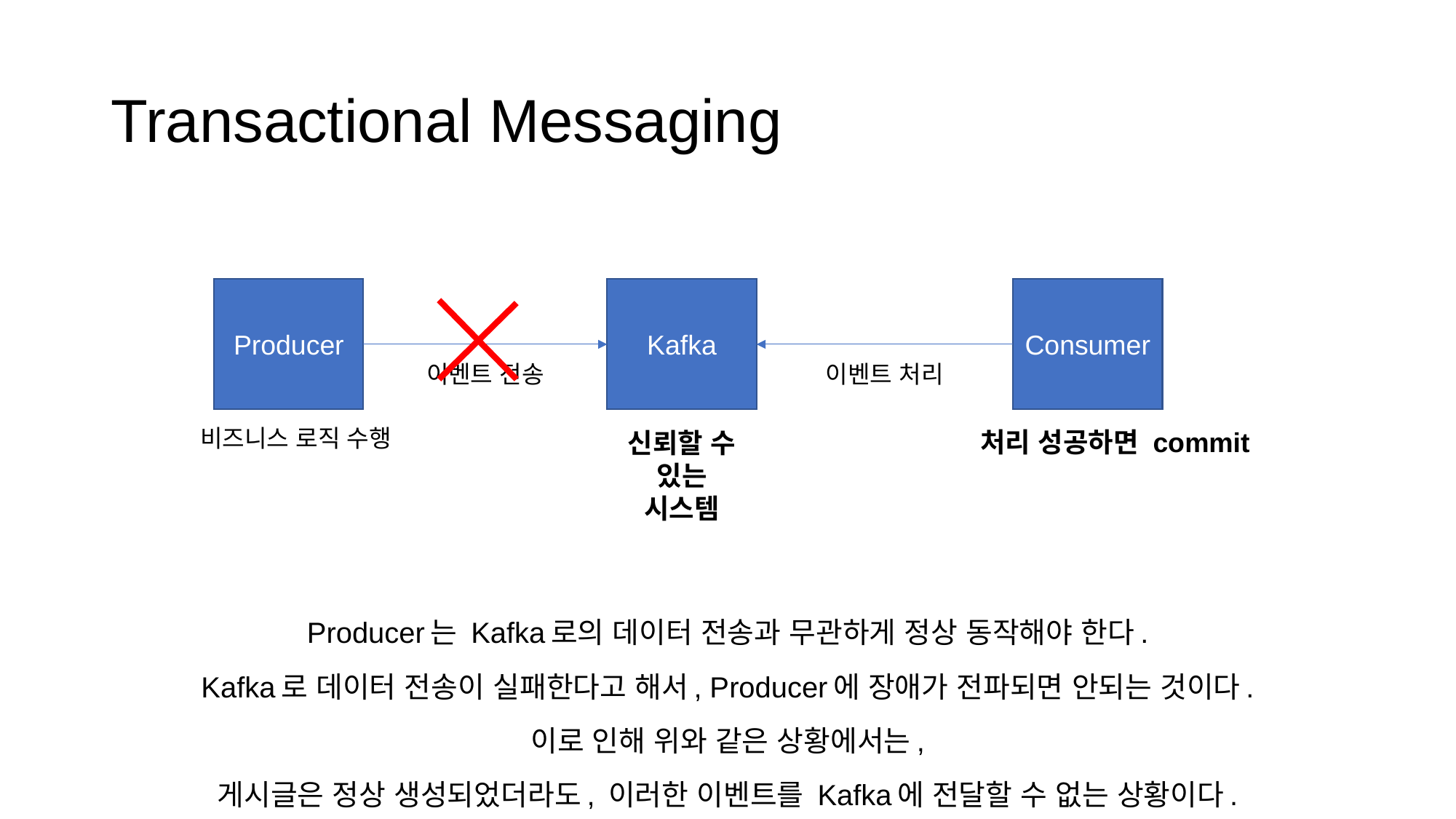

# Transactional Messaging
Producer
Kafka
Consumer
이벤트 전송
이벤트 처리
비즈니스 로직 수행
처리 성공하면 commit
신뢰할 수
있는
시스템
Producer는 Kafka로의 데이터 전송과 무관하게 정상 동작해야 한다.
Kafka로 데이터 전송이 실패한다고 해서, Producer에 장애가 전파되면 안되는 것이다.
이로 인해 위와 같은 상황에서는,
게시글은 정상 생성되었더라도, 이러한 이벤트를 Kafka에 전달할 수 없는 상황이다.